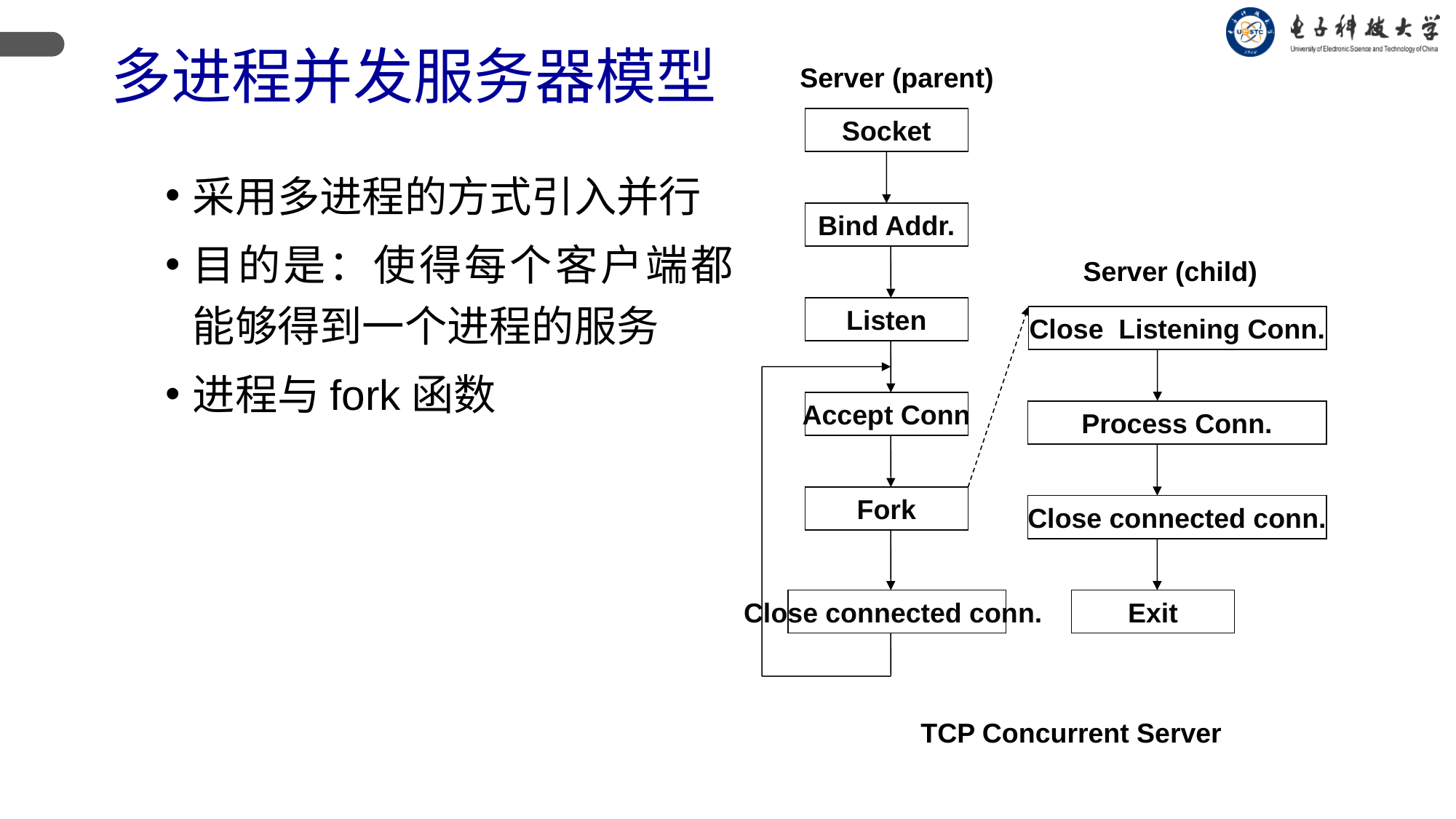

# 多进程并发服务器模型
Server (parent)
Socket

采用多进程的方式引入并行
目的是：使得每个客户端都能够得到一个进程的服务
进程与fork函数

Bind Addr.

Server (child)
Listen

Close  Listening Conn.

Accept Conn
Process Conn.

Fork
Close connected conn.

Close connected conn.
Exit

TCP Concurrent Server